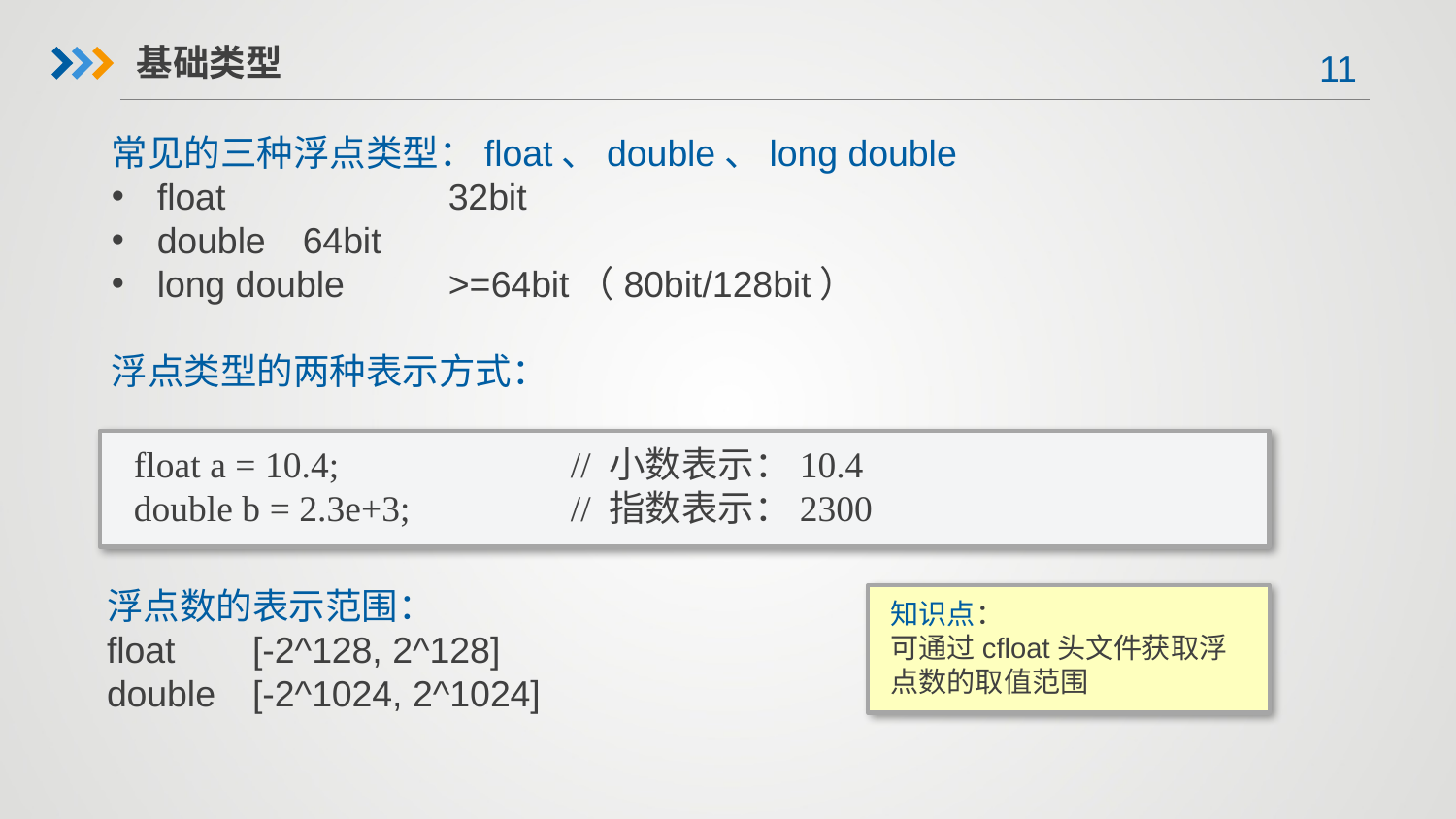

基础类型
常见的三种浮点类型：float、double、long double
float		32bit
double	64bit
long double	>=64bit（80bit/128bit）

浮点类型的两种表示方式：

float a = 10.4;		// 小数表示：10.4
double b = 2.3e+3;		// 指数表示：2300
浮点数的表示范围：
float	[-2^128, 2^128]
double	[-2^1024, 2^1024]

知识点：
可通过cfloat头文件获取浮点数的取值范围